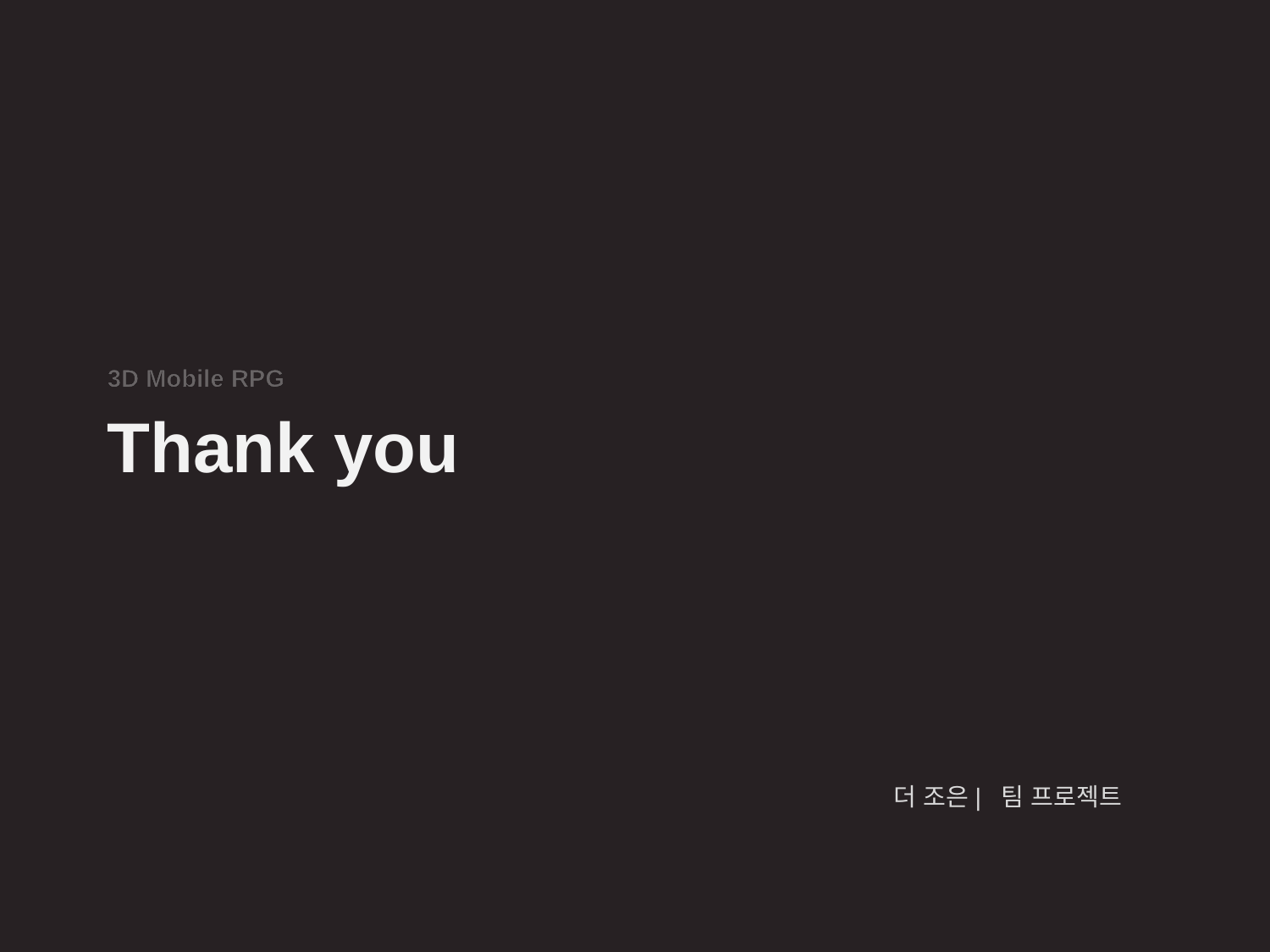

3D Mobile RPG
Thank you
더 조은|  팀 프로젝트